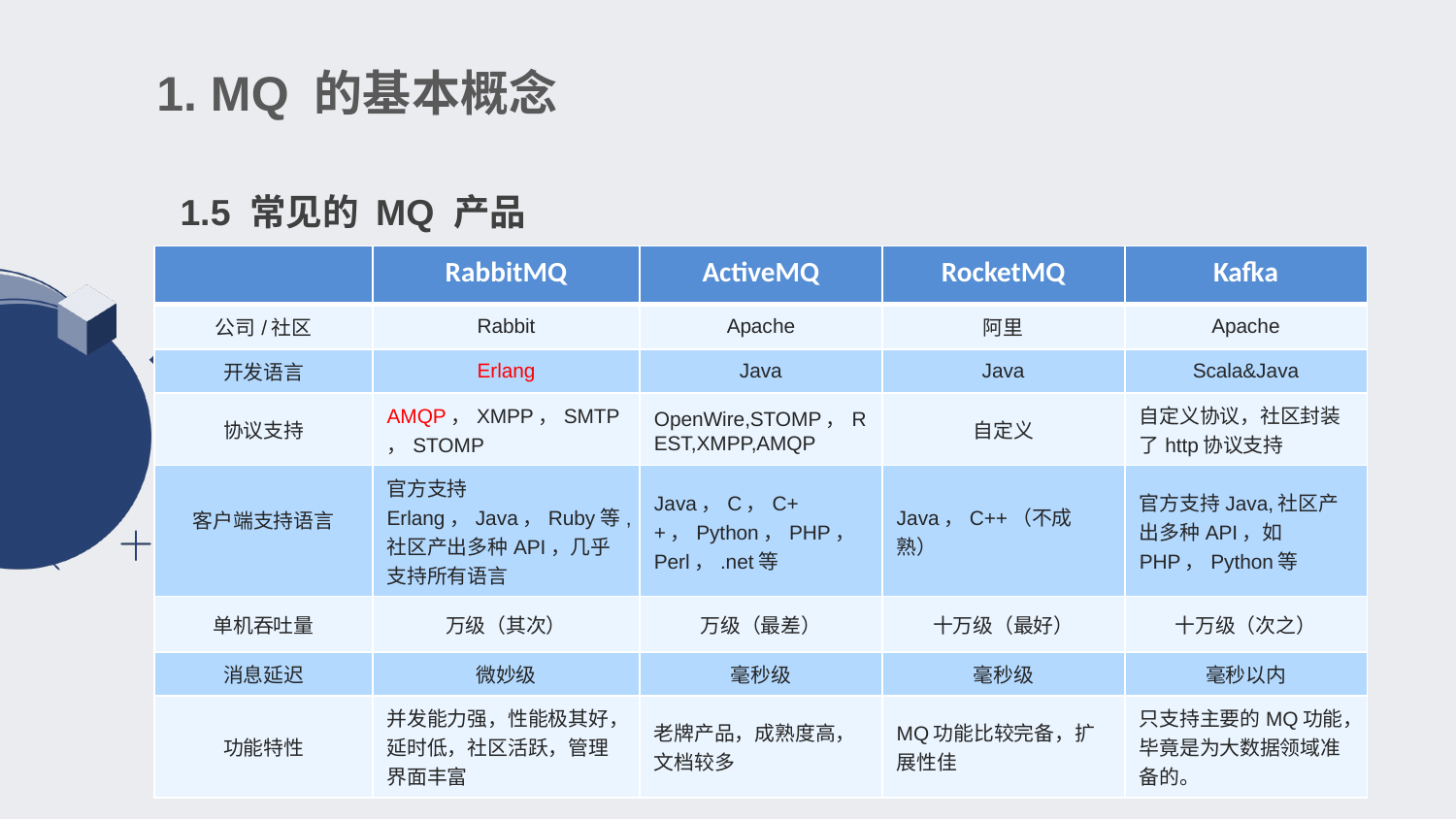

1. MQ 的基本概念
1.5 常见的 MQ 产品
|  | RabbitMQ | ActiveMQ | RocketMQ | Kafka |
| --- | --- | --- | --- | --- |
| 公司/社区 | Rabbit | Apache | 阿里 | Apache |
| 开发语言 | Erlang | Java | Java | Scala&Java |
| 协议支持 | AMQP，XMPP，SMTP，STOMP | OpenWire,STOMP，REST,XMPP,AMQP | 自定义 | 自定义协议，社区封装了http协议支持 |
| 客户端支持语言 | 官方支持Erlang，Java，Ruby等,社区产出多种API，几乎支持所有语言 | Java，C，C++，Python，PHP，Perl，.net等 | Java，C++（不成熟） | 官方支持Java,社区产出多种API，如PHP，Python等 |
| 单机吞吐量 | 万级（其次） | 万级（最差） | 十万级（最好） | 十万级（次之） |
| 消息延迟 | 微妙级 | 毫秒级 | 毫秒级 | 毫秒以内 |
| 功能特性 | 并发能力强，性能极其好，延时低，社区活跃，管理界面丰富 | 老牌产品，成熟度高，文档较多 | MQ功能比较完备，扩展性佳 | 只支持主要的MQ功能，毕竟是为大数据领域准备的。 |